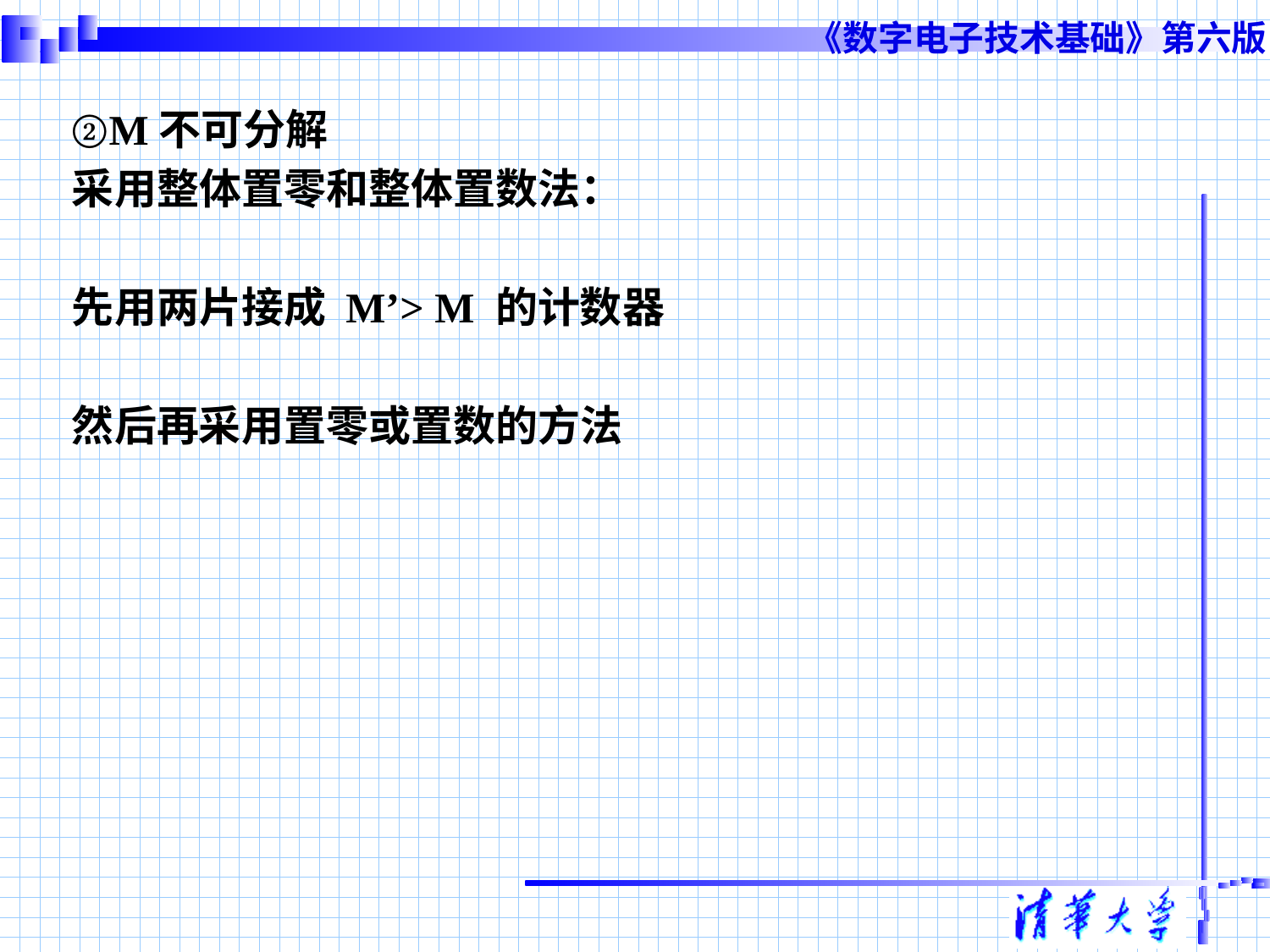

②M不可分解
采用整体置零和整体置数法：

先用两片接成 M’> M 的计数器

然后再采用置零或置数的方法